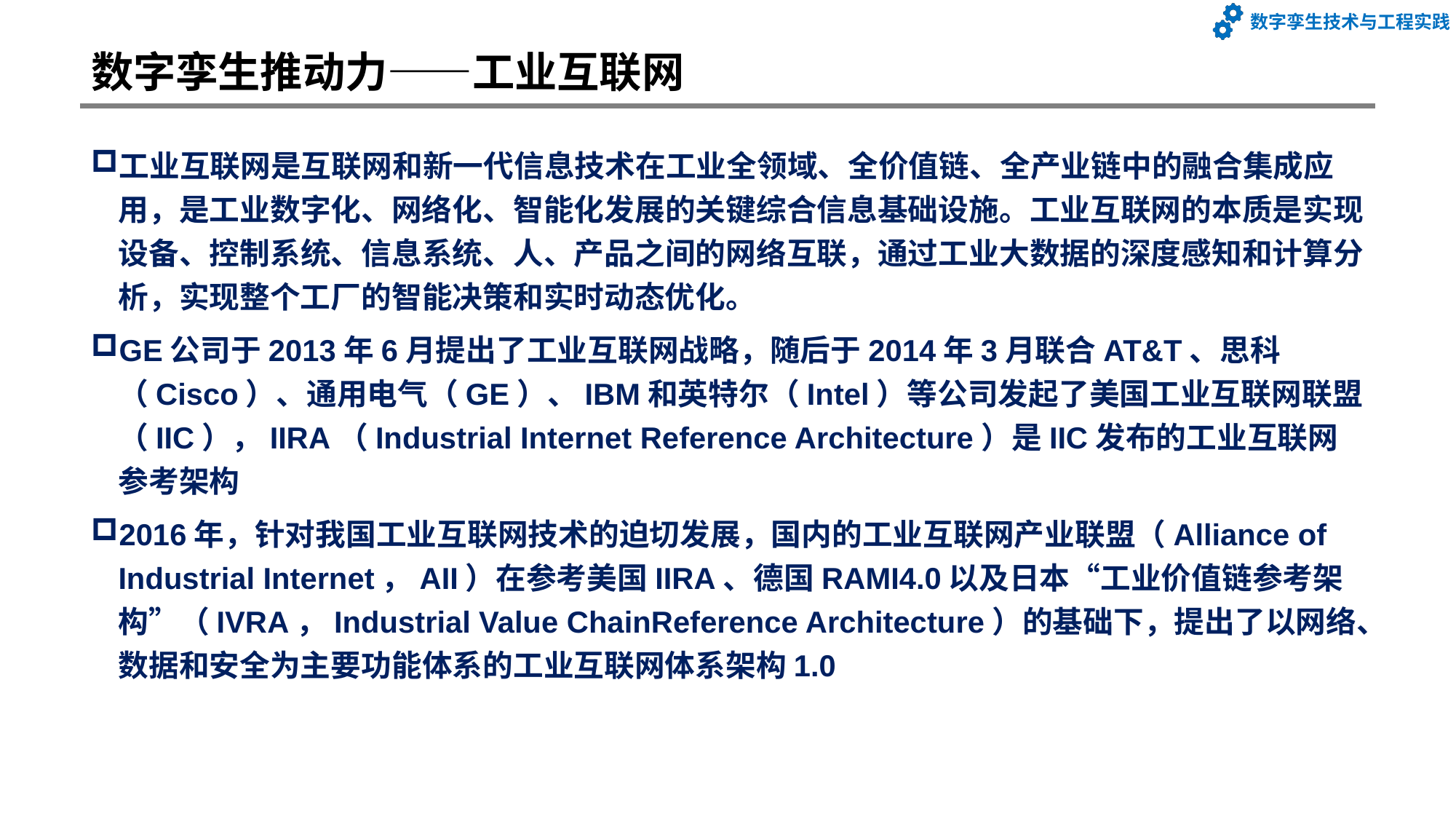

# 数字孪生推动力——工业互联网
工业互联网是互联网和新一代信息技术在工业全领域、全价值链、全产业链中的融合集成应用，是工业数字化、网络化、智能化发展的关键综合信息基础设施。工业互联网的本质是实现设备、控制系统、信息系统、人、产品之间的网络互联，通过工业大数据的深度感知和计算分析，实现整个工厂的智能决策和实时动态优化。
GE公司于2013年6月提出了工业互联网战略，随后于2014年3月联合AT&T、思科（Cisco）、通用电气（GE）、IBM和英特尔（Intel）等公司发起了美国工业互联网联盟（IIC），IIRA（Industrial Internet Reference Architecture）是IIC发布的工业互联网参考架构
2016年，针对我国工业互联网技术的迫切发展，国内的工业互联网产业联盟（Alliance of Industrial Internet，AII）在参考美国IIRA、德国RAMI4.0以及日本“工业价值链参考架构”（IVRA，Industrial Value ChainReference Architecture）的基础下，提出了以网络、数据和安全为主要功能体系的工业互联网体系架构1.0